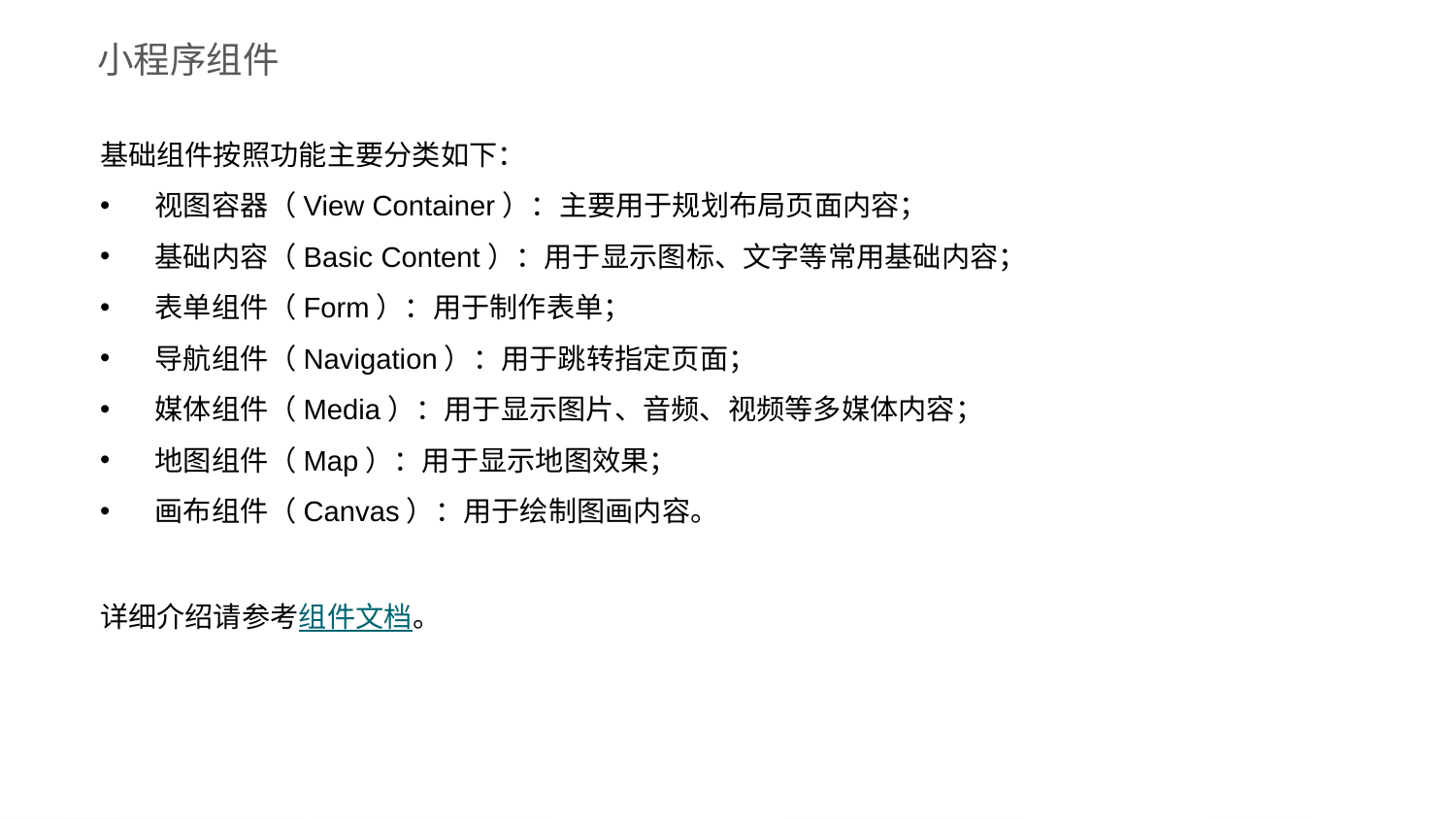

小程序组件
基础组件按照功能主要分类如下：
视图容器（View Container）：主要用于规划布局页面内容；
基础内容（Basic Content）：用于显示图标、文字等常用基础内容；
表单组件（Form）：用于制作表单；
导航组件（Navigation）：用于跳转指定页面；
媒体组件（Media）：用于显示图片、音频、视频等多媒体内容；
地图组件（Map）：用于显示地图效果；
画布组件（Canvas）：用于绘制图画内容。
详细介绍请参考组件文档。